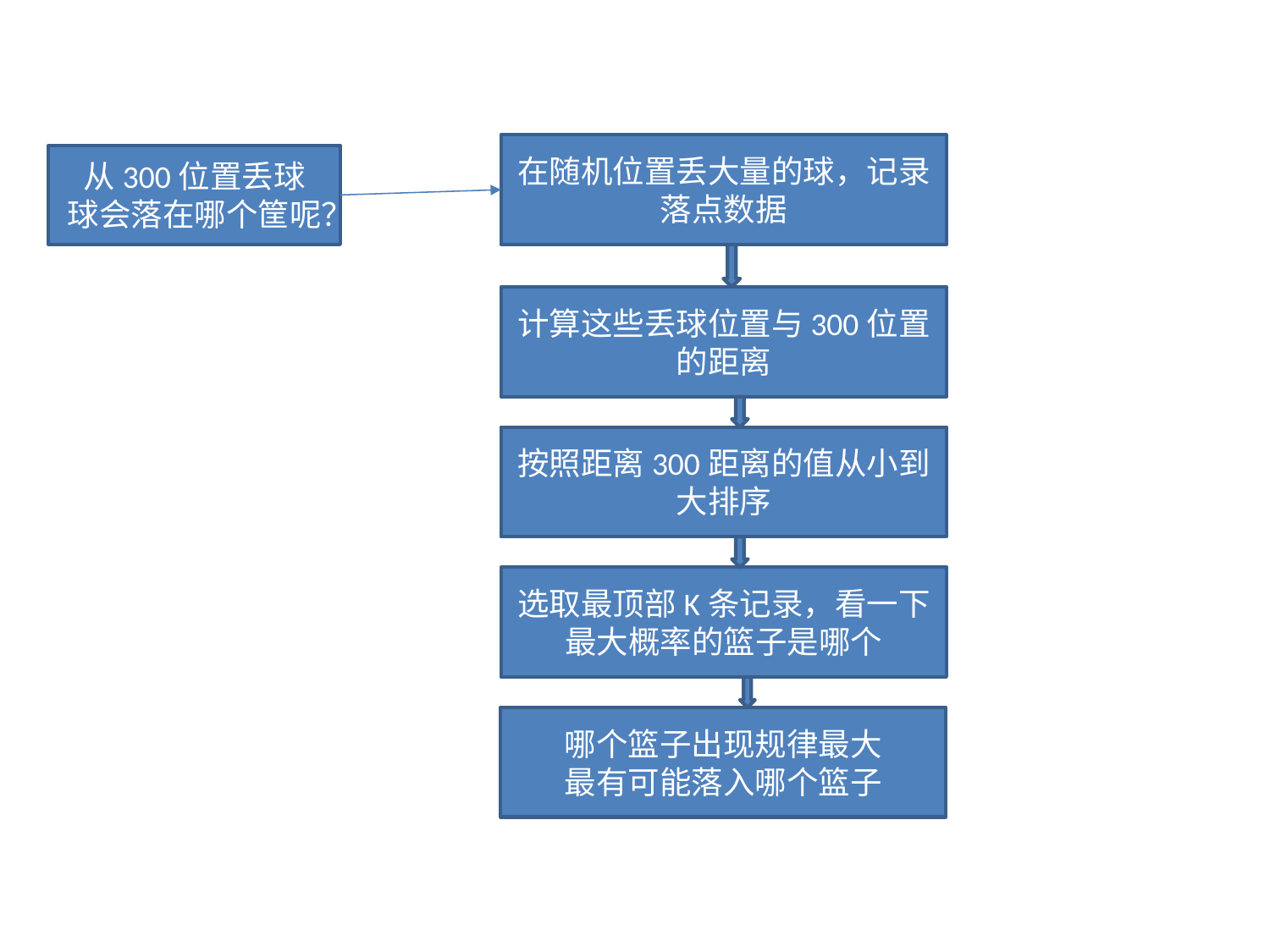

在随机位置丢大量的球，记录落点数据
从300位置丢球
球会落在哪个筐呢？

计算这些丢球位置与300位置的距离

按照距离300距离的值从小到大排序

选取最顶部K条记录，看一下最大概率的篮子是哪个

哪个篮子出现规律最大
最有可能落入哪个篮子